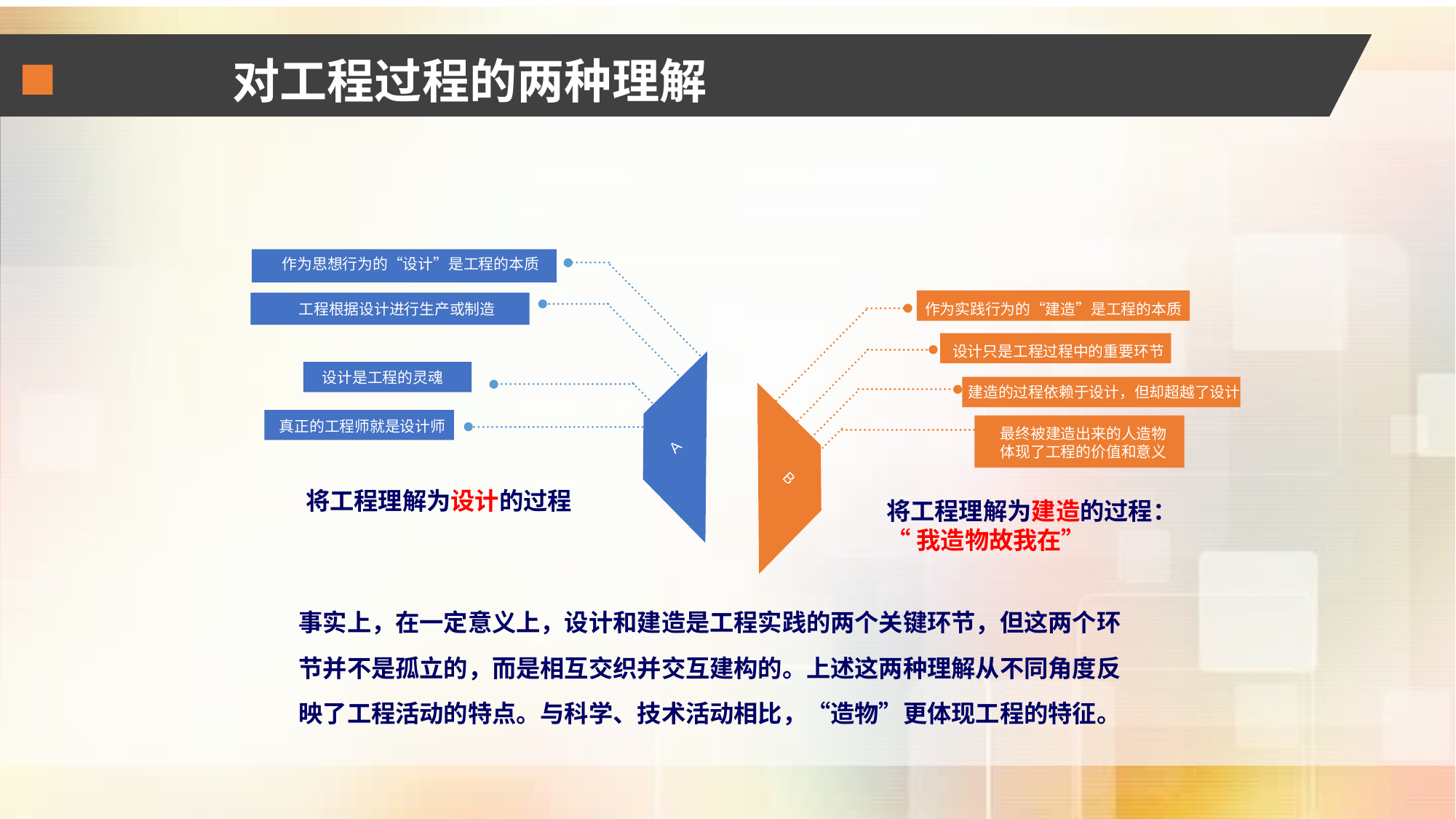

# 对工程过程的两种理解
作为思想行为的“设计”是工程的本质

工程根据设计进行生产或制造
作为实践行为的“建造”是工程的本质

设计只是工程过程中的重要环节

设计是工程的灵魂

建造的过程依赖于设计，但却超越了设计
A

B
真正的工程师就是设计师

最终被建造出来的人造物体现了工程的价值和意义
将工程理解为设计的过程
将工程理解为建造的过程：
“我造物故我在”
事实上，在一定意义上，设计和建造是工程实践的两个关键环节，但这两个环节并不是孤立的，而是相互交织并交互建构的。上述这两种理解从不同角度反映了工程活动的特点。与科学、技术活动相比，“造物”更体现工程的特征。